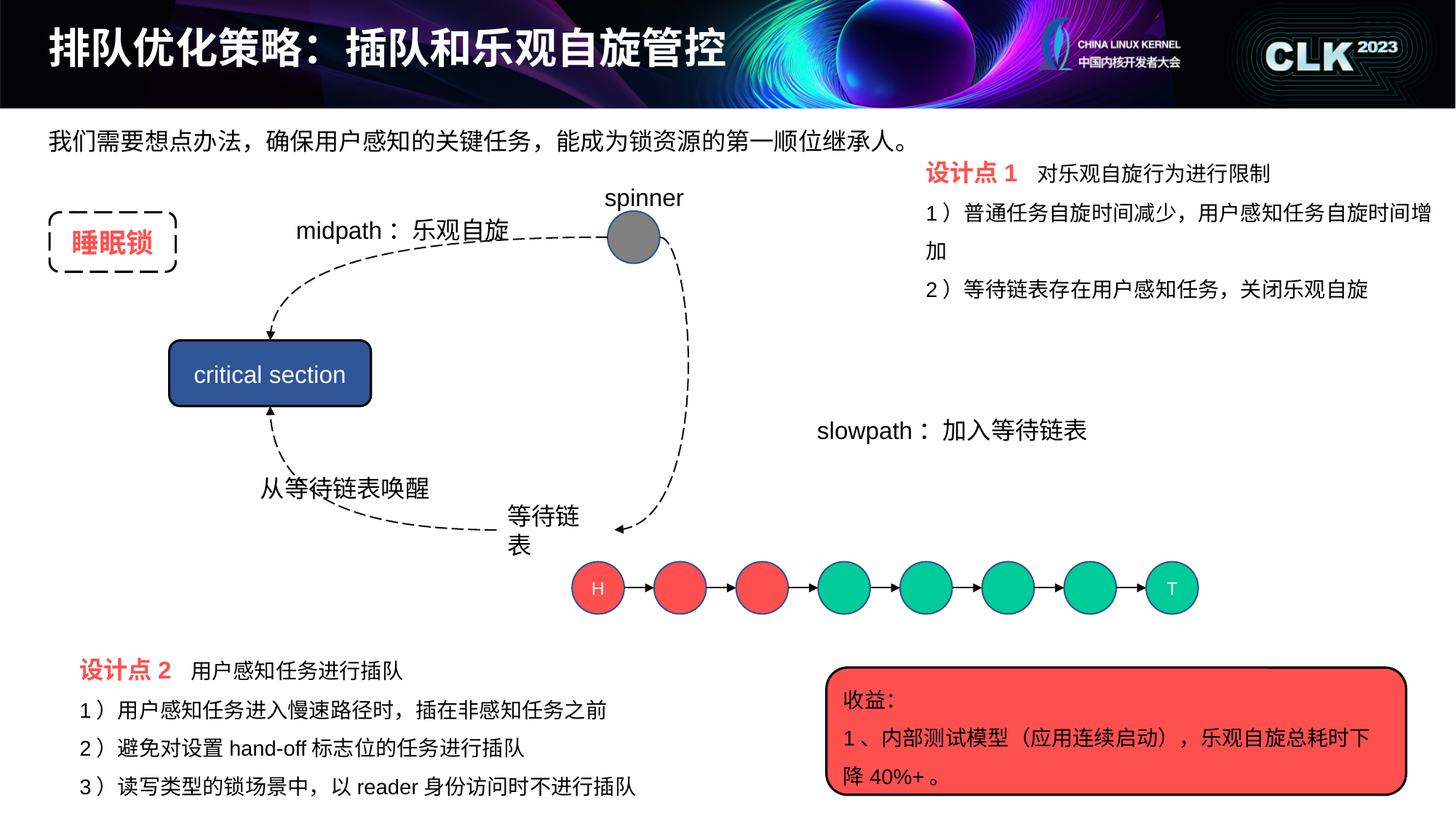

排队优化策略：插队和乐观自旋管控
我们需要想点办法，确保用户感知的关键任务，能成为锁资源的第一顺位继承人。
设计点1  对乐观自旋行为进行限制
1）普通任务自旋时间减少，用户感知任务自旋时间增加
2）等待链表存在用户感知任务，关闭乐观自旋
spinner
midpath：乐观自旋

睡眠锁
critical section
slowpath：加入等待链表
从等待链表唤醒
等待链表
H

T
设计点2  用户感知任务进行插队
1）用户感知任务进入慢速路径时，插在非感知任务之前
2）避免对设置hand-off标志位的任务进行插队
3）读写类型的锁场景中，以reader身份访问时不进行插队
收益：
1、内部测试模型（应用连续启动），乐观自旋总耗时下降40%+。